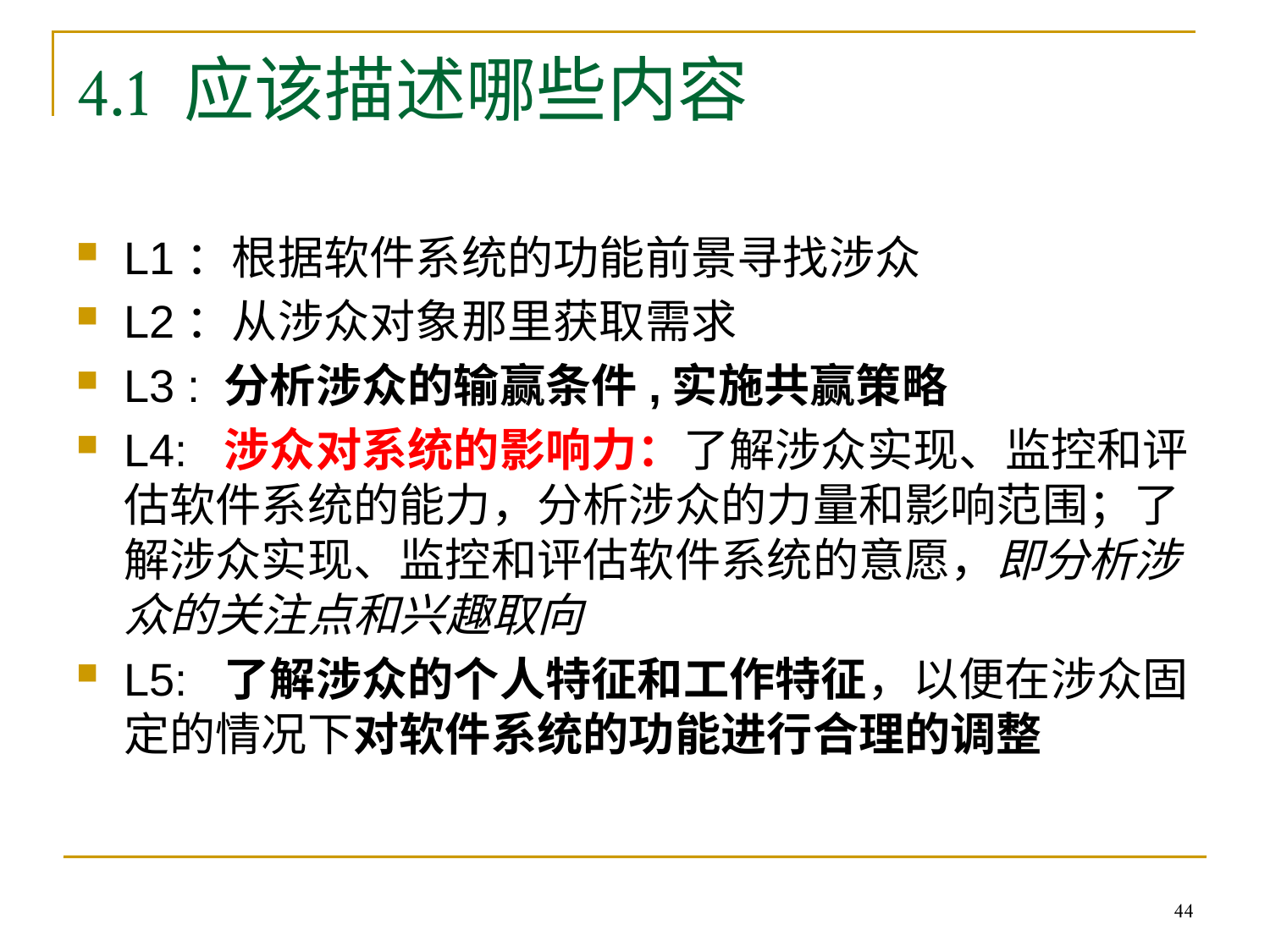

# 4.1 应该描述哪些内容
L1：根据软件系统的功能前景寻找涉众
L2：从涉众对象那里获取需求
L3 : 分析涉众的输赢条件,实施共赢策略
L4:  涉众对系统的影响力：了解涉众实现、监控和评估软件系统的能力，分析涉众的力量和影响范围；了解涉众实现、监控和评估软件系统的意愿，即分析涉众的关注点和兴趣取向
L5:  了解涉众的个人特征和工作特征，以便在涉众固定的情况下对软件系统的功能进行合理的调整
44